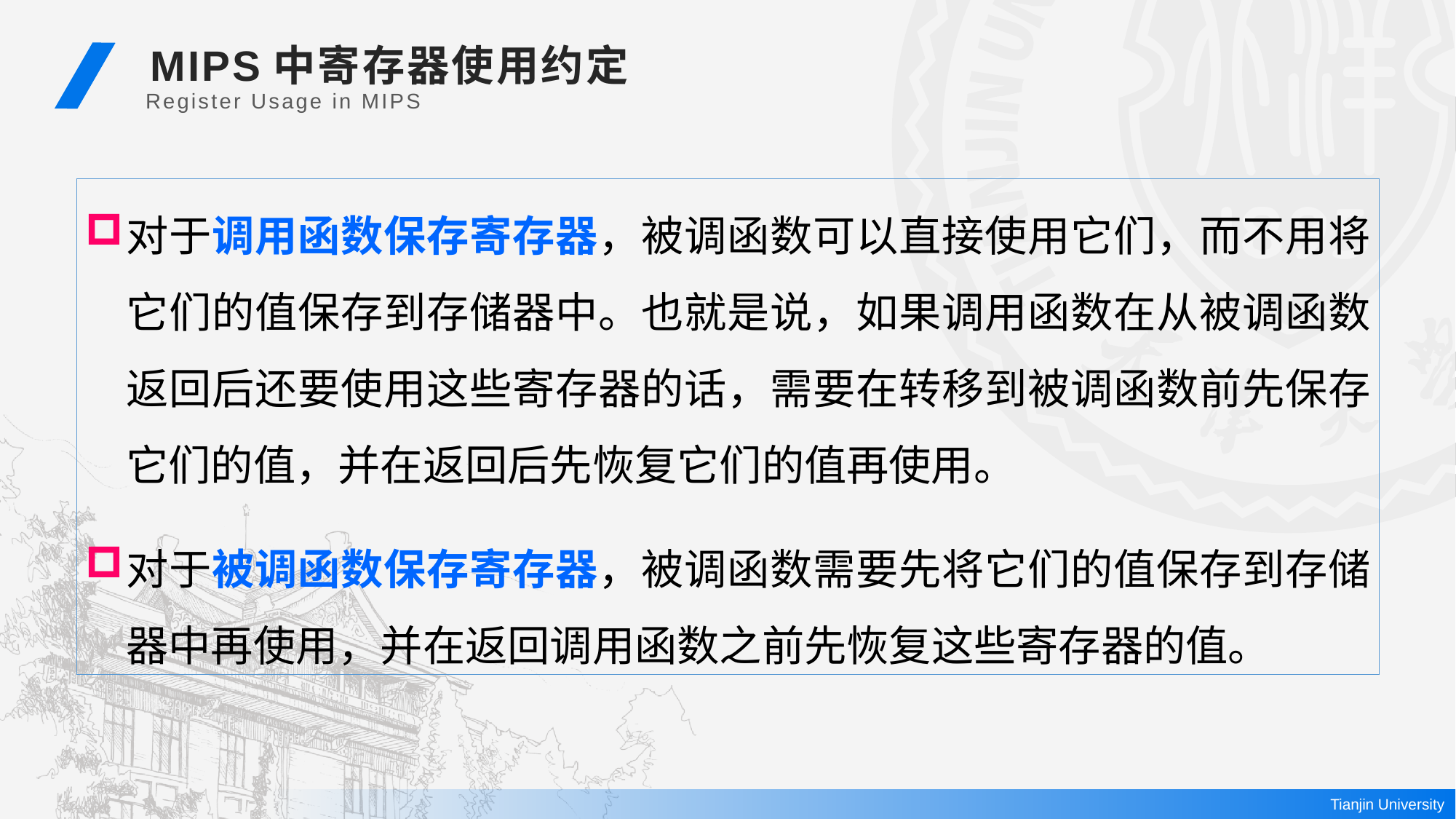

MIPS中寄存器使用约定
Register Usage in MIPS
对于调用函数保存寄存器，被调函数可以直接使用它们，而不用将它们的值保存到存储器中。也就是说，如果调用函数在从被调函数返回后还要使用这些寄存器的话，需要在转移到被调函数前先保存它们的值，并在返回后先恢复它们的值再使用。
对于被调函数保存寄存器，被调函数需要先将它们的值保存到存储器中再使用，并在返回调用函数之前先恢复这些寄存器的值。